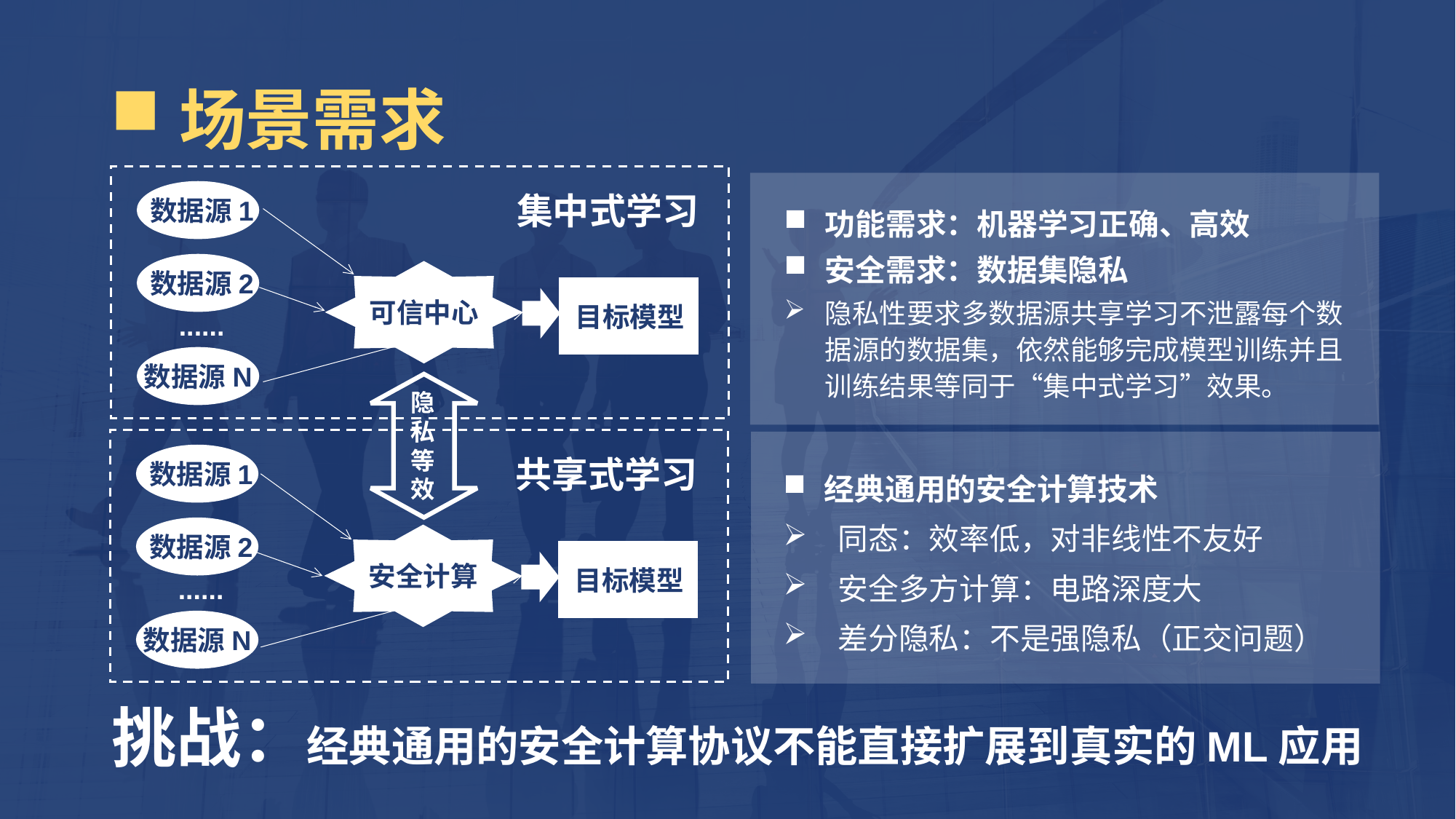

场景需求

集中式学习
数据源1
功能需求：机器学习正确、高效
安全需求：数据集隐私
隐私性要求多数据源共享学习不泄露每个数据源的数据集，依然能够完成模型训练并且训练结果等同于“集中式学习”效果。

数据源2

可信中心

目标模型
......

数据源N
隐私等效

共享式学习
数据源1
经典通用的安全计算技术
同态：效率低，对非线性不友好
安全多方计算：电路深度大
差分隐私：不是强隐私（正交问题）

数据源2

安全计算

目标模型
......

数据源N
挑战：经典通用的安全计算协议不能直接扩展到真实的ML应用